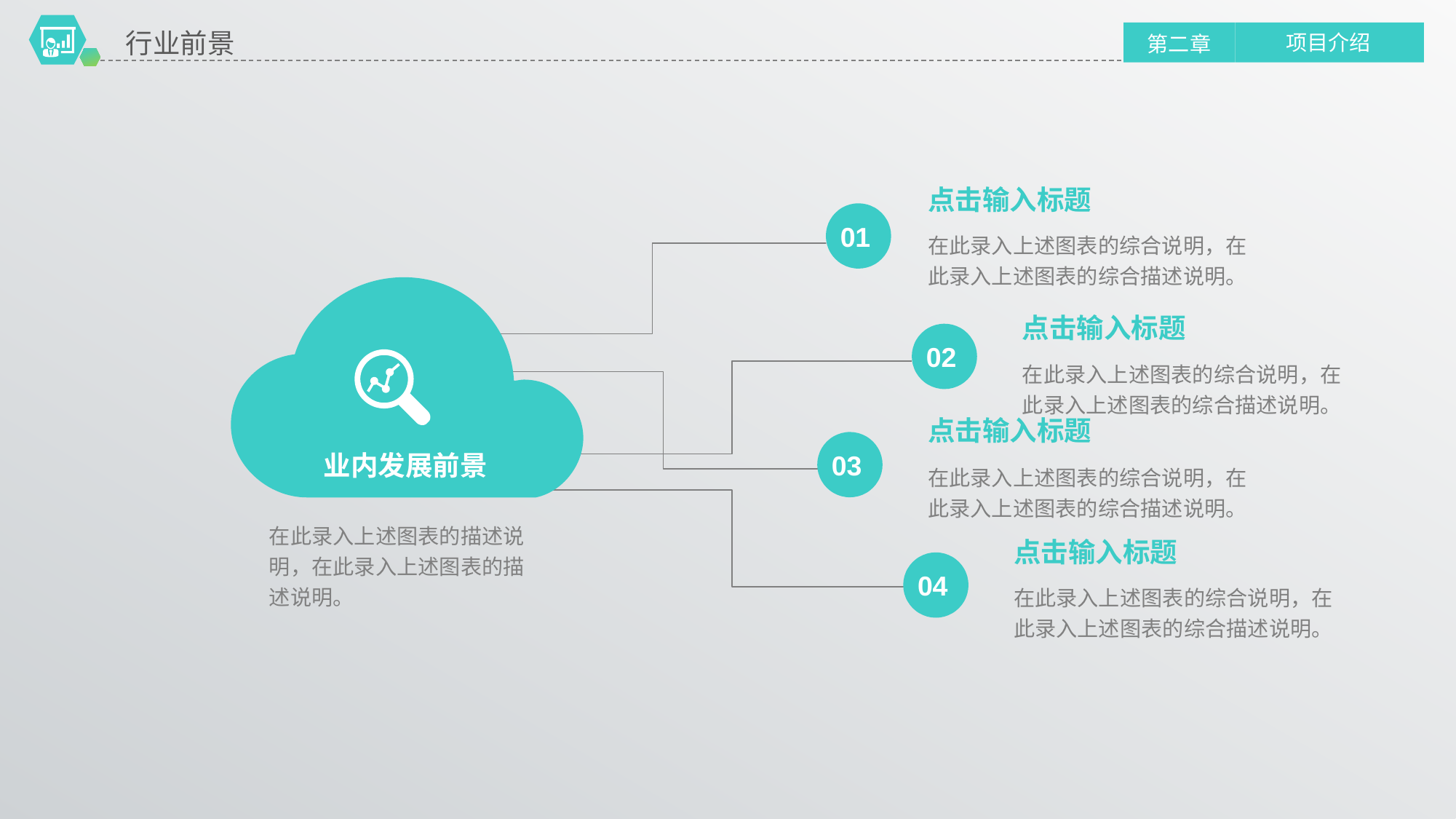

行业前景
项目介绍
第二章

点击输入标题

01
在此录入上述图表的综合说明，在此录入上述图表的综合描述说明。

点击输入标题

02

在此录入上述图表的综合说明，在此录入上述图表的综合描述说明。
点击输入标题

业内发展前景
03
在此录入上述图表的综合说明，在此录入上述图表的综合描述说明。
在此录入上述图表的描述说明，在此录入上述图表的描述说明。
点击输入标题

04
在此录入上述图表的综合说明，在此录入上述图表的综合描述说明。
延时符